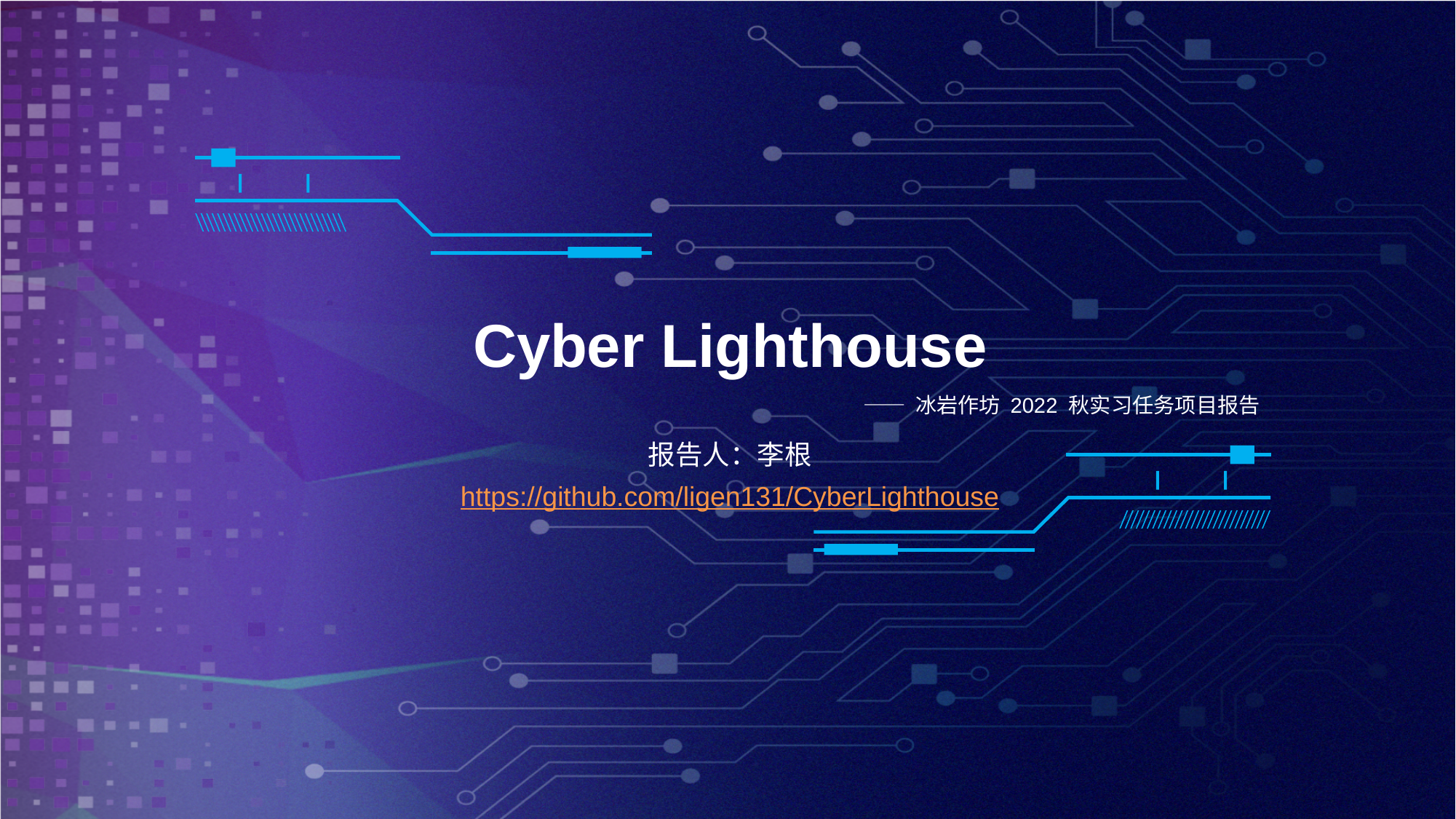

Cyber Lighthouse
—— 冰岩作坊 2022 秋实习任务项目报告
报告人：李根
https://github.com/ligen131/CyberLighthouse